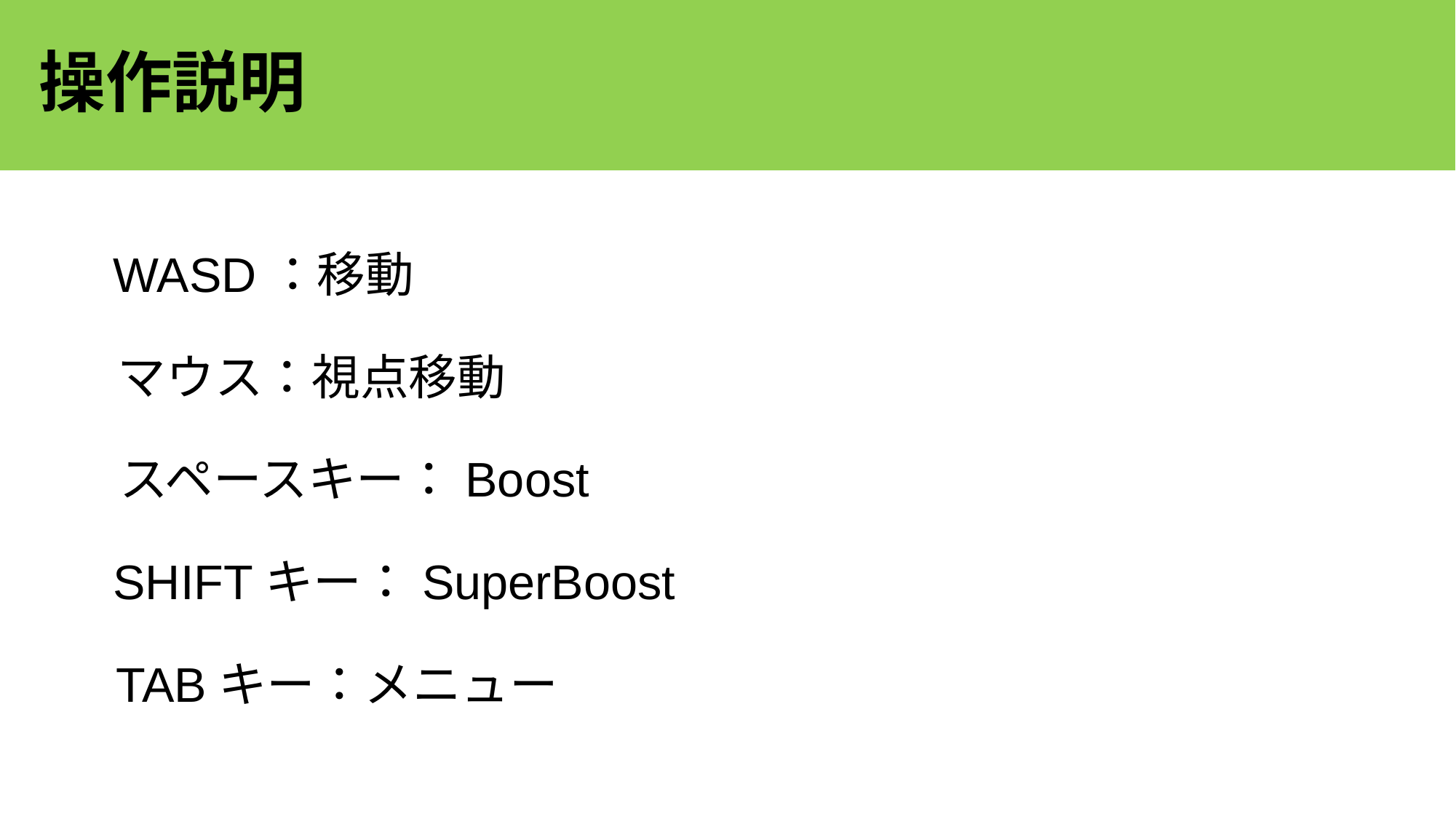

# 操作説明
WASD：移動
マウス：視点移動
スペースキー：Boost
SHIFTキー：SuperBoost
TABキー：メニュー